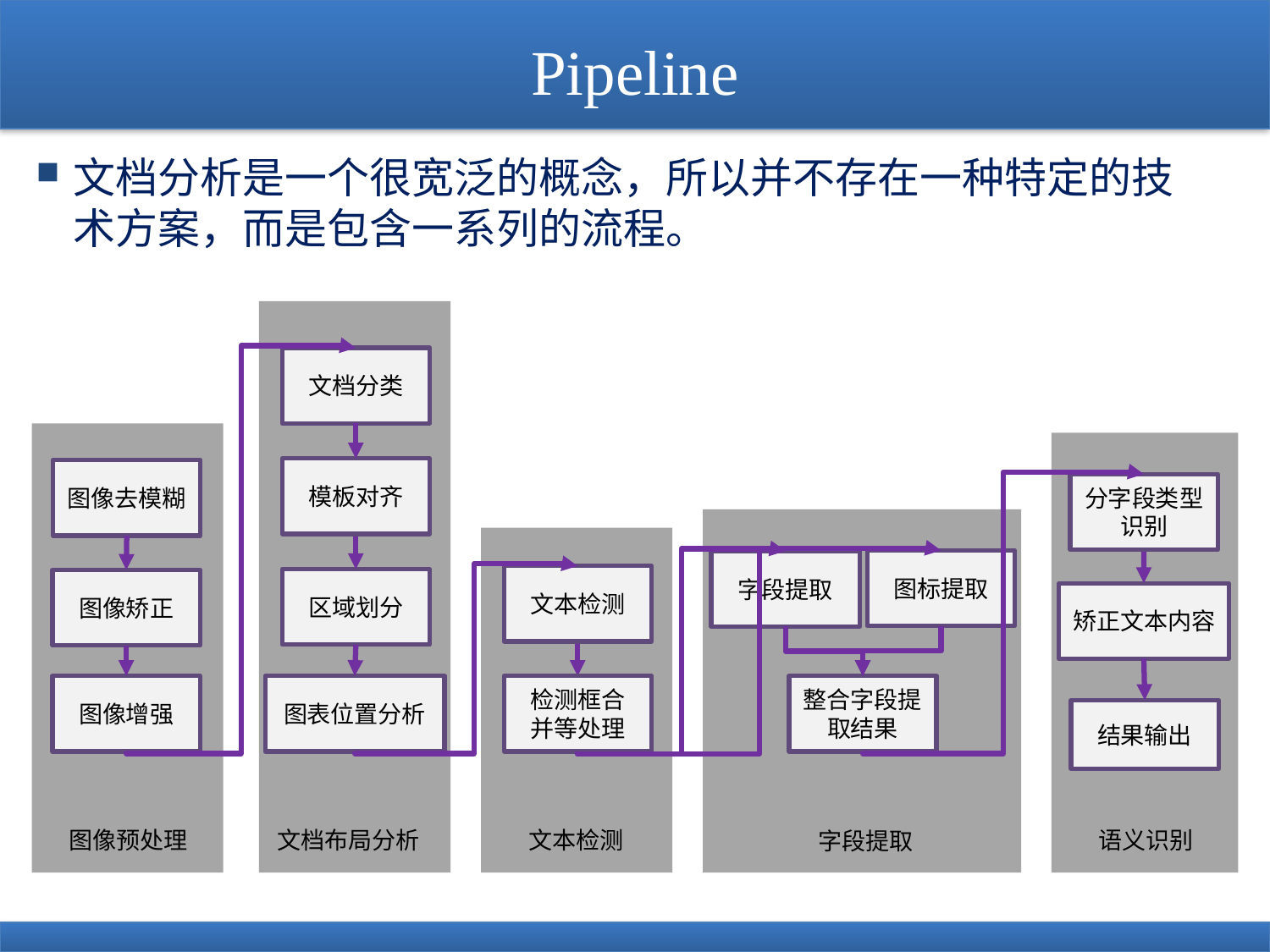

# Pipeline
文档分析是一个很宽泛的概念，所以并不存在一种特定的技术方案，而是包含一系列的流程。

文档分类

模板对齐
图像去模糊
分字段类型识别

图标提取
字段提取
文本检测
区域划分
图像矫正
矫正文本内容
图像增强
图表位置分析
整合字段提取结果
检测框合
并等处理
结果输出
图像预处理
文档布局分析
语义识别
文本检测
字段提取